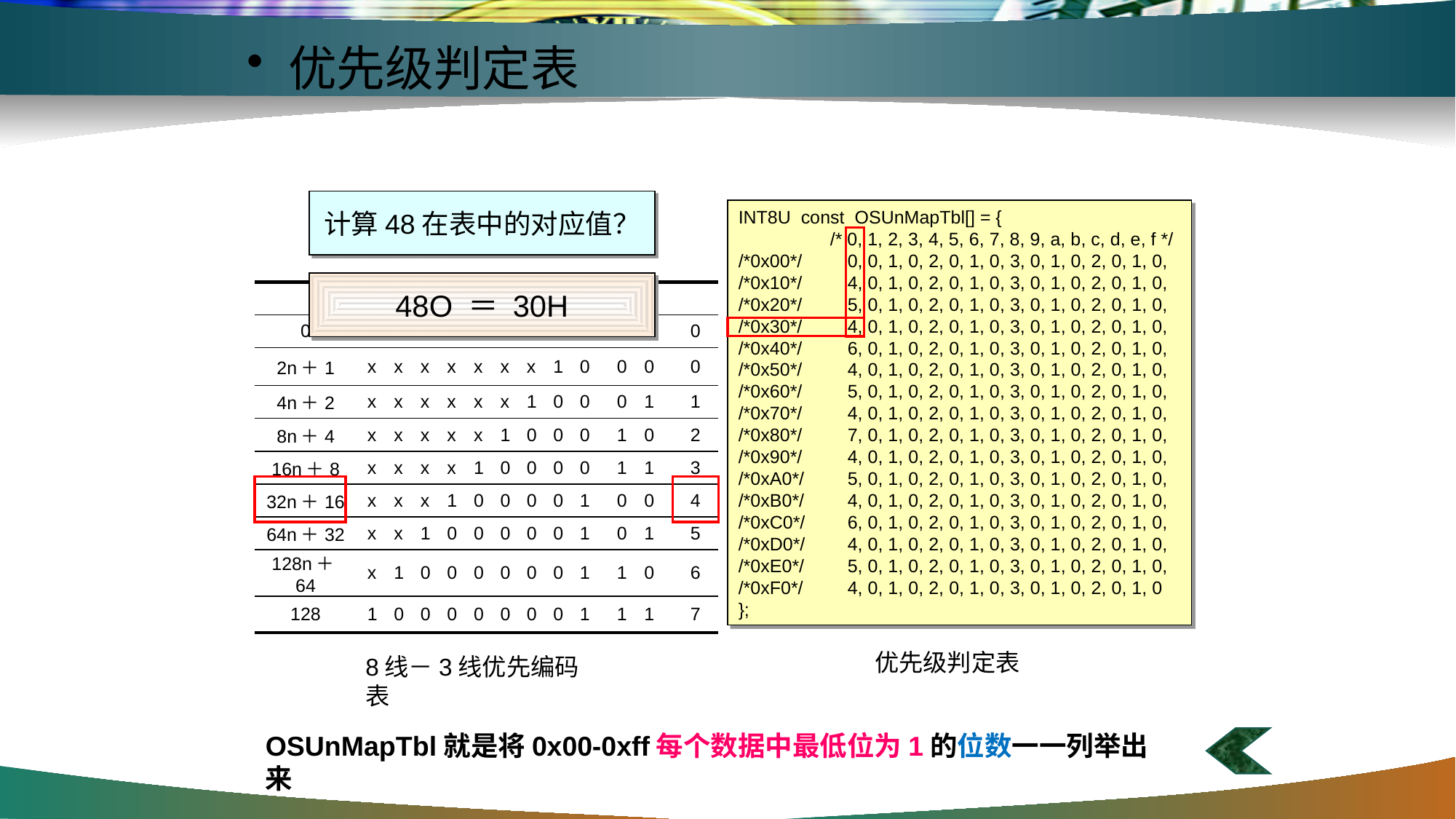

#
优先级判定表

计算48在表中的对应值？
INT8U  const  OSUnMapTbl[] = {
                  /* 0, 1, 2, 3, 4, 5, 6, 7, 8, 9, a, b, c, d, e, f */
/*0x00*/	0, 0, 1, 0, 2, 0, 1, 0, 3, 0, 1, 0, 2, 0, 1, 0,
/*0x10*/ 	4, 0, 1, 0, 2, 0, 1, 0, 3, 0, 1, 0, 2, 0, 1, 0,
/*0x20*/ 	5, 0, 1, 0, 2, 0, 1, 0, 3, 0, 1, 0, 2, 0, 1, 0,
/*0x30*/ 	4, 0, 1, 0, 2, 0, 1, 0, 3, 0, 1, 0, 2, 0, 1, 0,
/*0x40*/ 	6, 0, 1, 0, 2, 0, 1, 0, 3, 0, 1, 0, 2, 0, 1, 0,
/*0x50*/ 	4, 0, 1, 0, 2, 0, 1, 0, 3, 0, 1, 0, 2, 0, 1, 0,
/*0x60*/ 	5, 0, 1, 0, 2, 0, 1, 0, 3, 0, 1, 0, 2, 0, 1, 0,
/*0x70*/ 	4, 0, 1, 0, 2, 0, 1, 0, 3, 0, 1, 0, 2, 0, 1, 0,
/*0x80*/ 	7, 0, 1, 0, 2, 0, 1, 0, 3, 0, 1, 0, 2, 0, 1, 0,
/*0x90*/ 	4, 0, 1, 0, 2, 0, 1, 0, 3, 0, 1, 0, 2, 0, 1, 0,
/*0xA0*/ 	5, 0, 1, 0, 2, 0, 1, 0, 3, 0, 1, 0, 2, 0, 1, 0,
/*0xB0*/ 	4, 0, 1, 0, 2, 0, 1, 0, 3, 0, 1, 0, 2, 0, 1, 0,
/*0xC0*/ 	6, 0, 1, 0, 2, 0, 1, 0, 3, 0, 1, 0, 2, 0, 1, 0,
/*0xD0*/ 	4, 0, 1, 0, 2, 0, 1, 0, 3, 0, 1, 0, 2, 0, 1, 0,
/*0xE0*/ 	5, 0, 1, 0, 2, 0, 1, 0, 3, 0, 1, 0, 2, 0, 1, 0,
/*0xF0*/ 	4, 0, 1, 0, 2, 0, 1, 0, 3, 0, 1, 0, 2, 0, 1, 0
};

32×1 ＋ 16 ＝ 48
48O ＝ 30H
|  | X |  |  |  |  |  |  |  | Y |  |  |  |
| --- | --- | --- | --- | --- | --- | --- | --- | --- | --- | --- | --- | --- |
| 0 | 0 | 0 | 0 | 0 | 0 | 0 | 0 | 0 | 0 | 0 | 0 | 0 |
| 2n＋1 | x | x | x | x | x | x | x | 1 | 0 | 0 | 0 | 0 |
| 4n＋2 | x | x | x | x | x | x | 1 | 0 | 0 | 0 | 1 | 1 |
| 8n＋4 | x | x | x | x | x | 1 | 0 | 0 | 0 | 1 | 0 | 2 |
| 16n＋8 | x | x | x | x | 1 | 0 | 0 | 0 | 0 | 1 | 1 | 3 |
| 32n＋16 | x | x | x | 1 | 0 | 0 | 0 | 0 | 1 | 0 | 0 | 4 |
| 64n＋32 | x | x | 1 | 0 | 0 | 0 | 0 | 0 | 1 | 0 | 1 | 5 |
| 128n＋64 | x | 1 | 0 | 0 | 0 | 0 | 0 | 0 | 1 | 1 | 0 | 6 |
| 128 | 1 | 0 | 0 | 0 | 0 | 0 | 0 | 0 | 1 | 1 | 1 | 7 |

优先级判定表
8线－3线优先编码表
OSUnMapTbl就是将0x00-0xff每个数据中最低位为1的位数一一列举出来